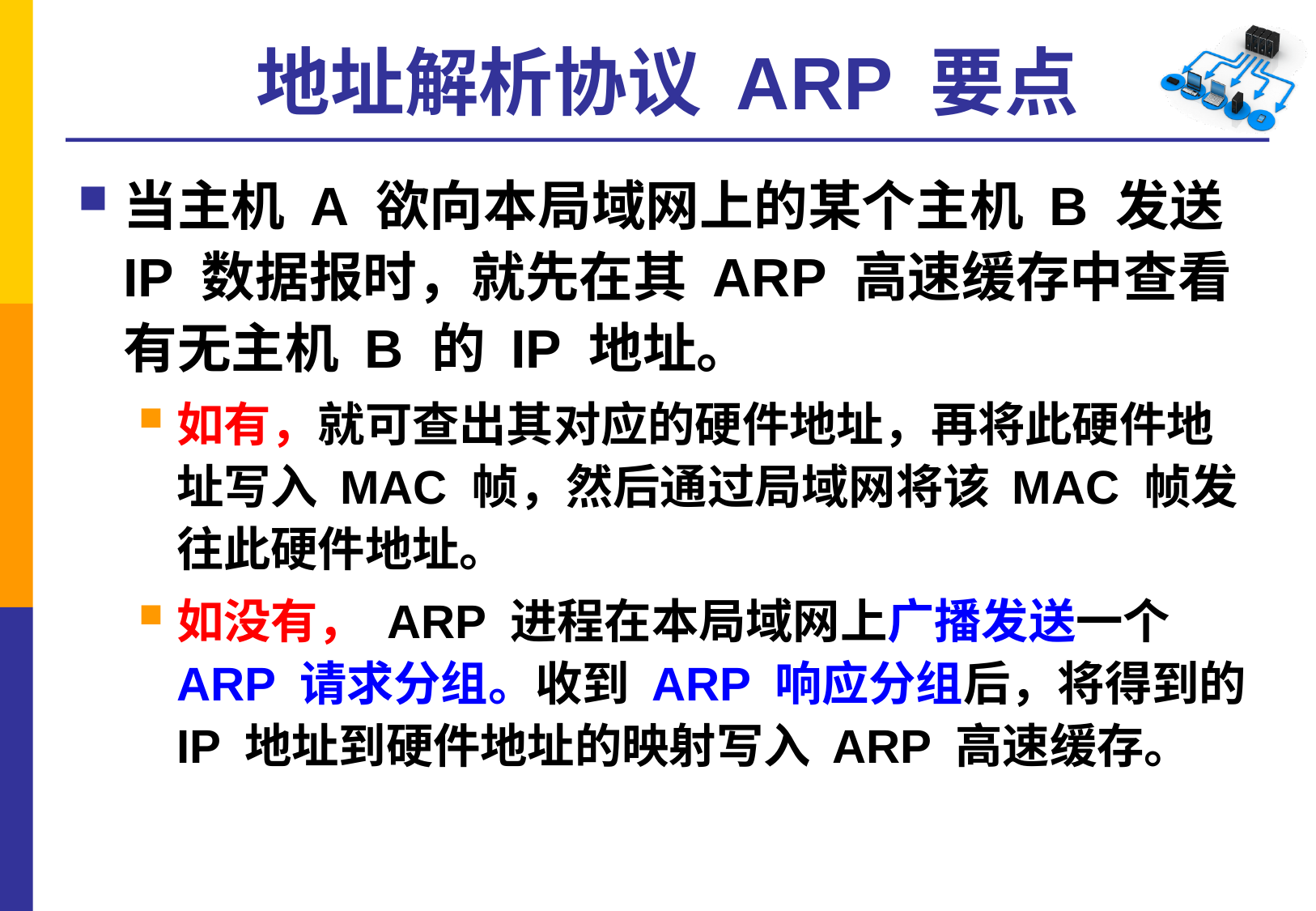

# 地址解析协议 ARP 要点
当主机 A 欲向本局域网上的某个主机 B 发送 IP 数据报时，就先在其 ARP 高速缓存中查看有无主机 B 的 IP 地址。
如有，就可查出其对应的硬件地址，再将此硬件地址写入 MAC 帧，然后通过局域网将该 MAC 帧发往此硬件地址。
如没有， ARP 进程在本局域网上广播发送一个 ARP 请求分组。收到 ARP 响应分组后，将得到的 IP 地址到硬件地址的映射写入 ARP 高速缓存。